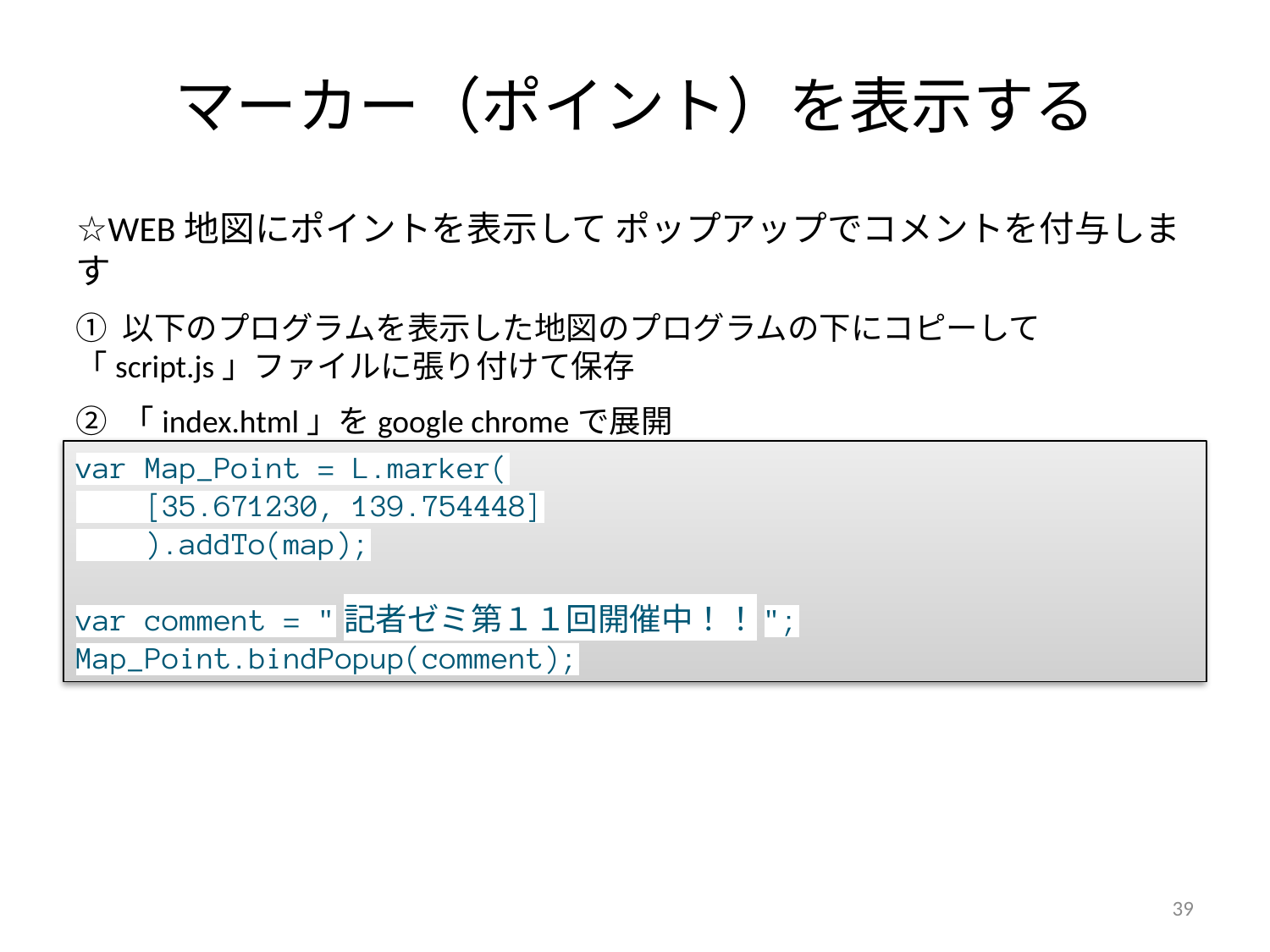

# マーカー（ポイント）を表示する
☆WEB地図にポイントを表示して ポップアップでコメントを付与します

① 以下のプログラムを表示した地図のプログラムの下にコピーして 「script.js」ファイルに張り付けて保存

② 「index.html」をgoogle chromeで展開
var Map_Point = L.marker(
    [35.671230, 139.754448]
    ).addTo(map);

var comment = "記者ゼミ第１１回開催中！！";
Map_Point.bindPopup(comment);
39